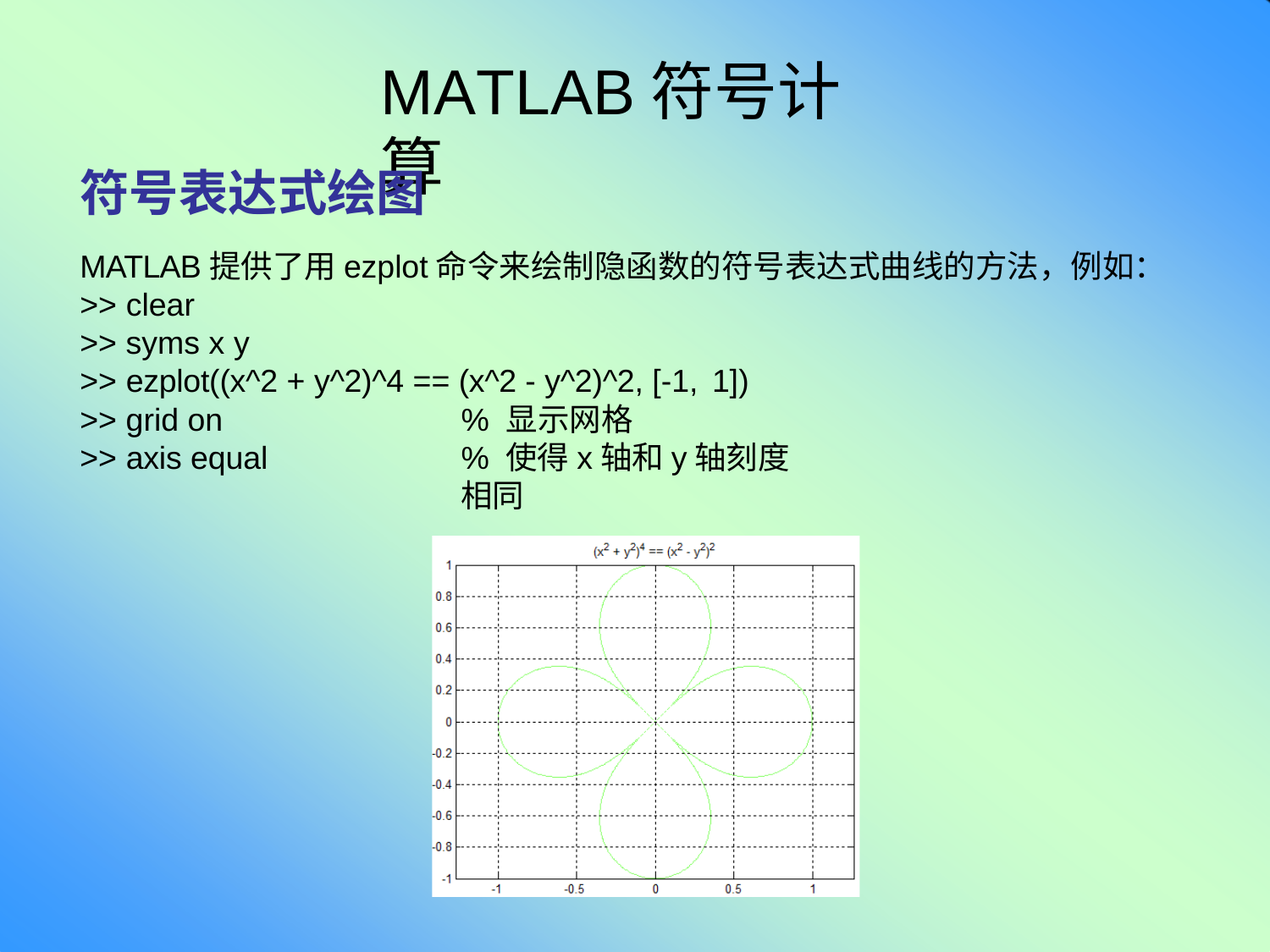

# MATLAB符号计算
符号表达式绘图
MATLAB提供了用ezplot命令来绘制隐函数的符号表达式曲线的方法，例如：
>> clear
>> syms x y
>> ezplot((x^2 + y^2)^4 == (x^2 - y^2)^2, [-1, 1])
>> grid on
>> axis equal
% 显示网格
% 使得x轴和y轴刻度相同